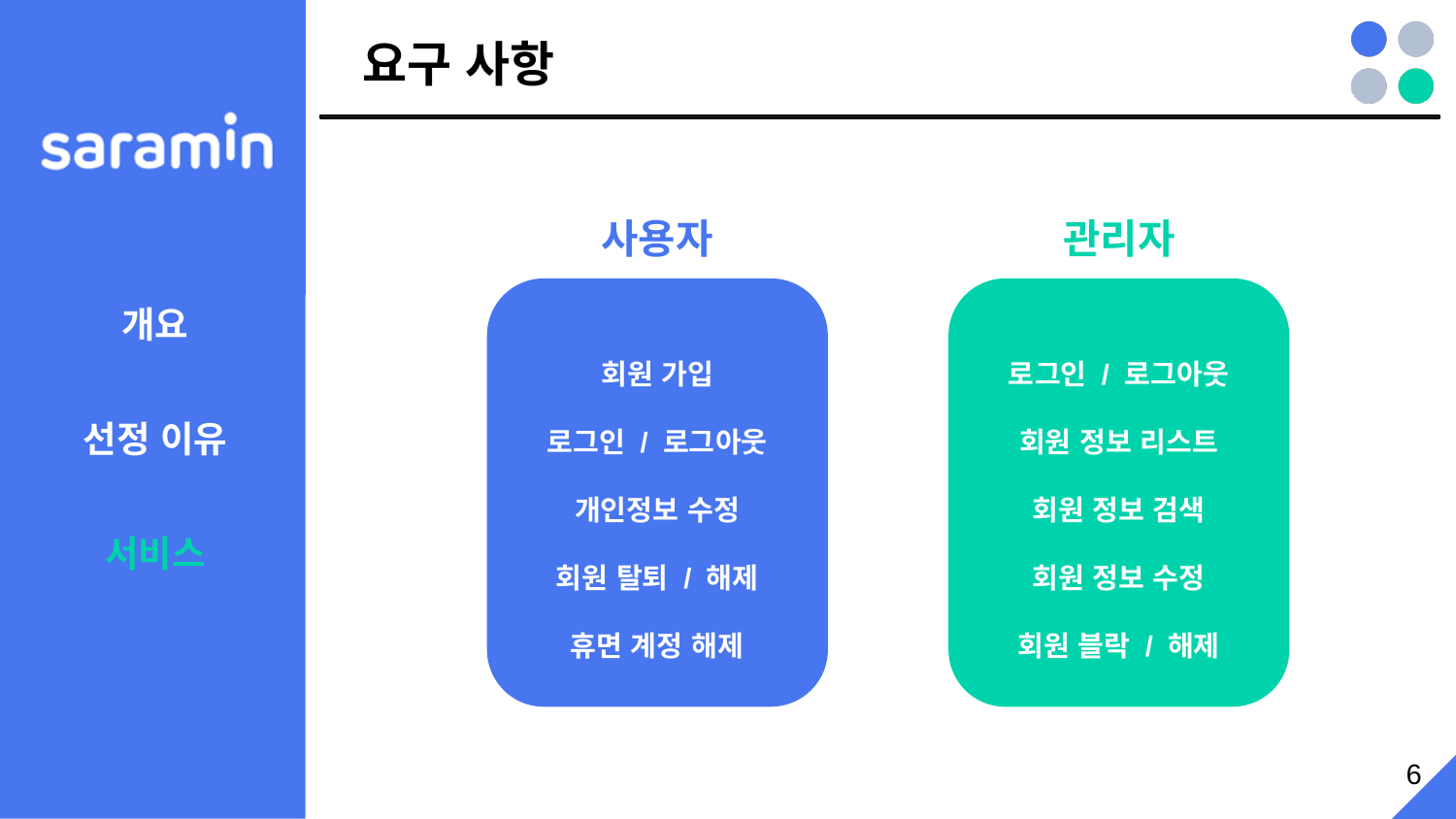

# 요구 사항
사용자
관리자
회원 가입
로그인 / 로그아웃
개인정보 수정
회원 탈퇴 / 해제
휴면 계정 해제
로그인 / 로그아웃
회원 정보 리스트
회원 정보 검색
회원 정보 수정
회원 블락 / 해제
개요
선정 이유
서비스
6